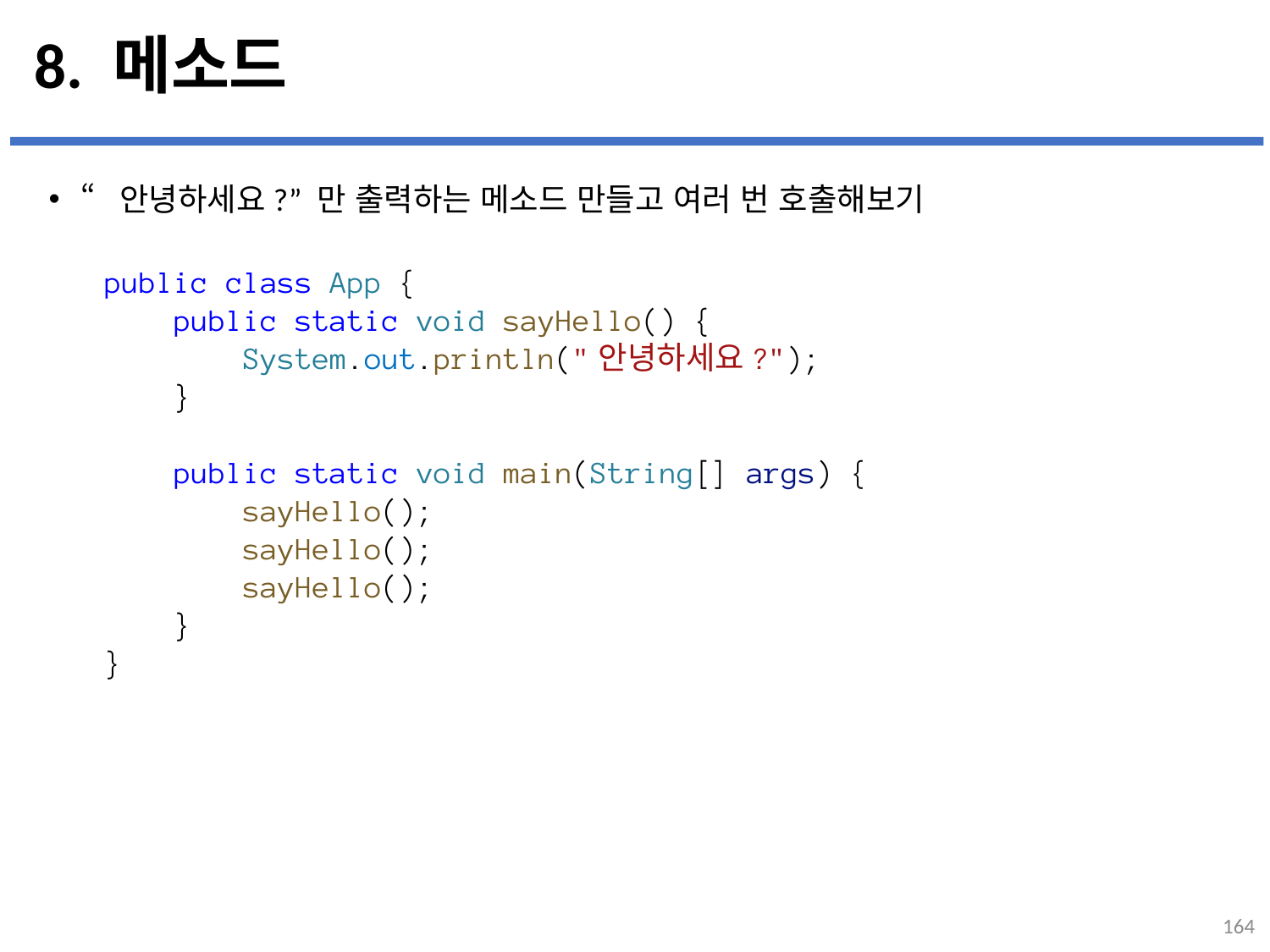

# 8. 메소드
“안녕하세요?” 만 출력하는 메소드 만들고 여러 번 호출해보기
...

설명
public class App {
    public static void sayHello() {
        System.out.println("안녕하세요?");
    }
    public static void main(String[] args) {
        sayHello();
        sayHello();
        sayHello();
    }
}
164